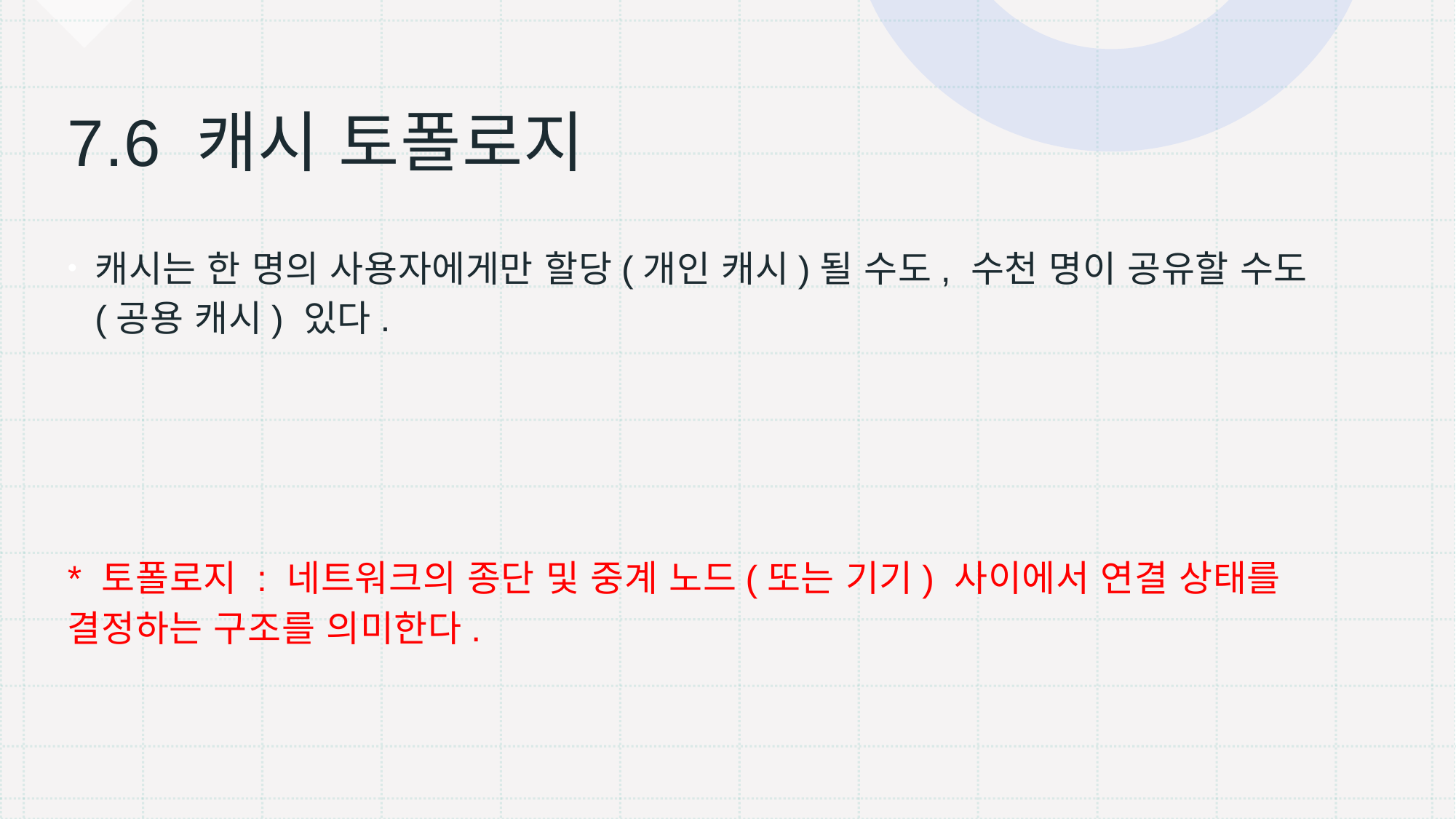

# 7.6 캐시 토폴로지
캐시는 한 명의 사용자에게만 할당(개인 캐시)될 수도, 수천 명이 공유할 수도(공용 캐시) 있다.

* 토폴로지 : 네트워크의 종단 및 중계 노드(또는 기기) 사이에서 연결 상태를 결정하는 구조를 의미한다.